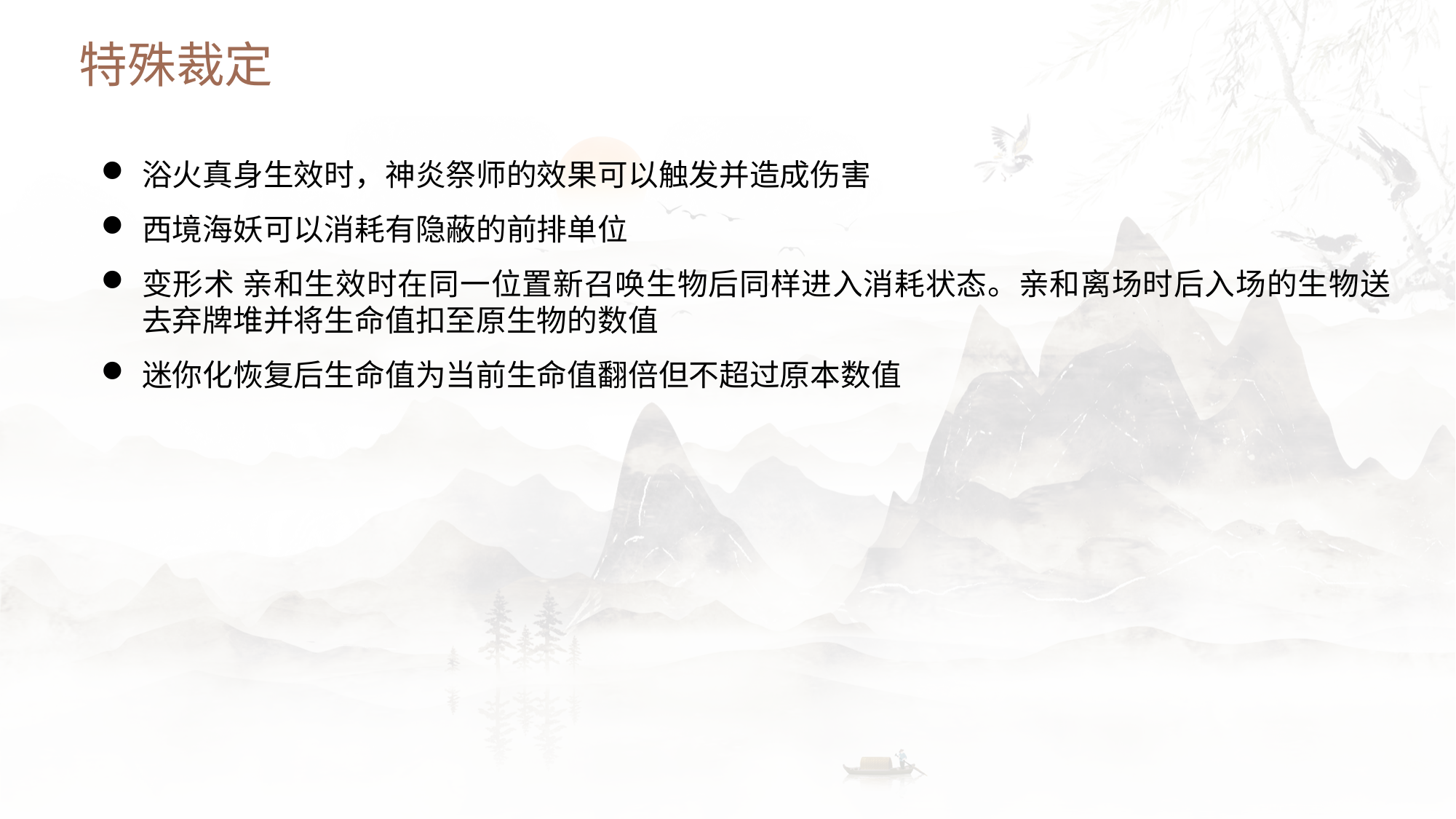

特殊裁定
浴火真身生效时，神炎祭师的效果可以触发并造成伤害
西境海妖可以消耗有隐蔽的前排单位
变形术 亲和生效时在同一位置新召唤生物后同样进入消耗状态。亲和离场时后入场的生物送去弃牌堆并将生命值扣至原生物的数值
迷你化恢复后生命值为当前生命值翻倍但不超过原本数值